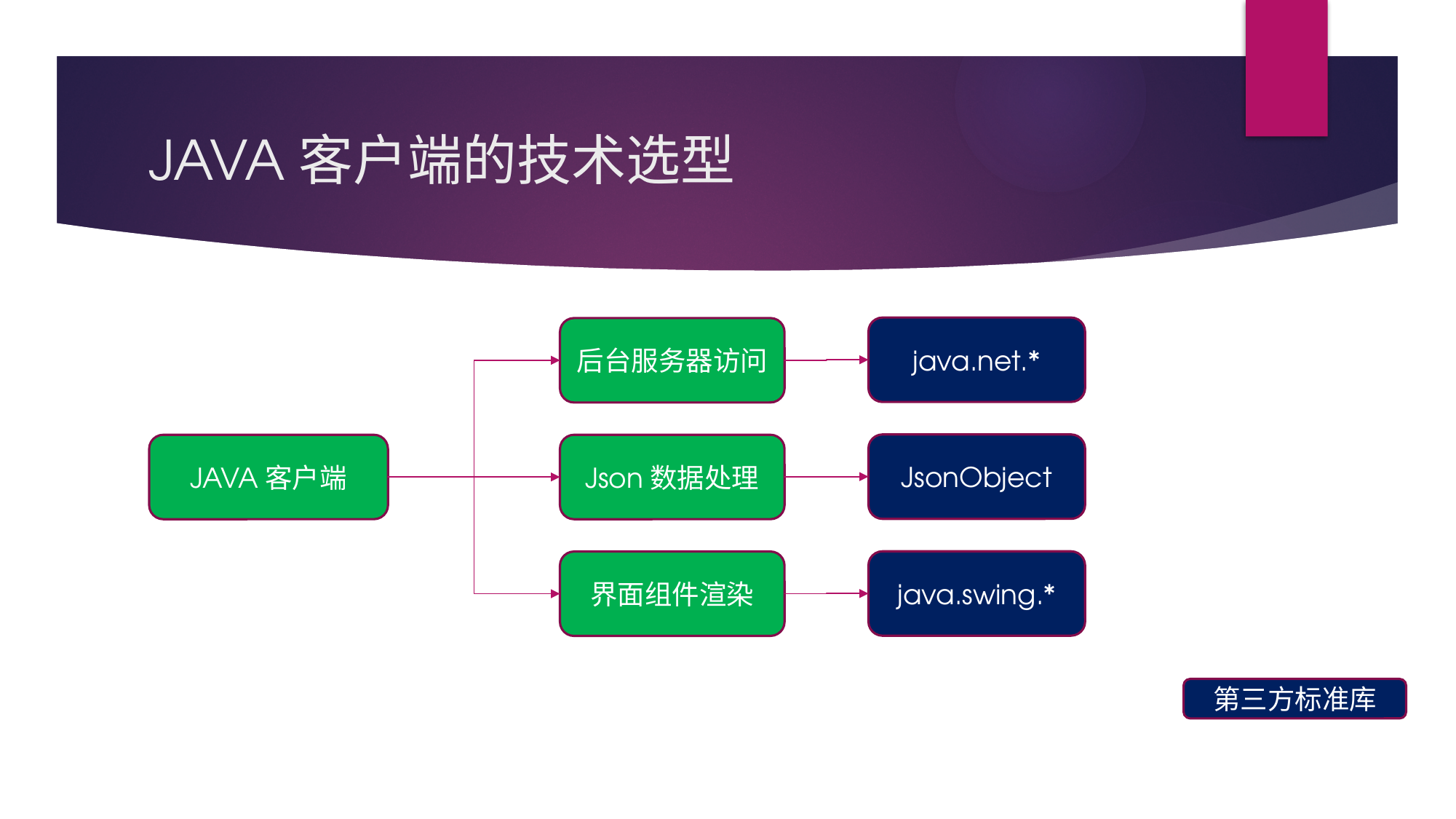

# JAVA客户端的技术选型
java.net.*
后台服务器访问
JsonObject
JAVA客户端
Json数据处理
java.swing.*
界面组件渲染
第三方标准库